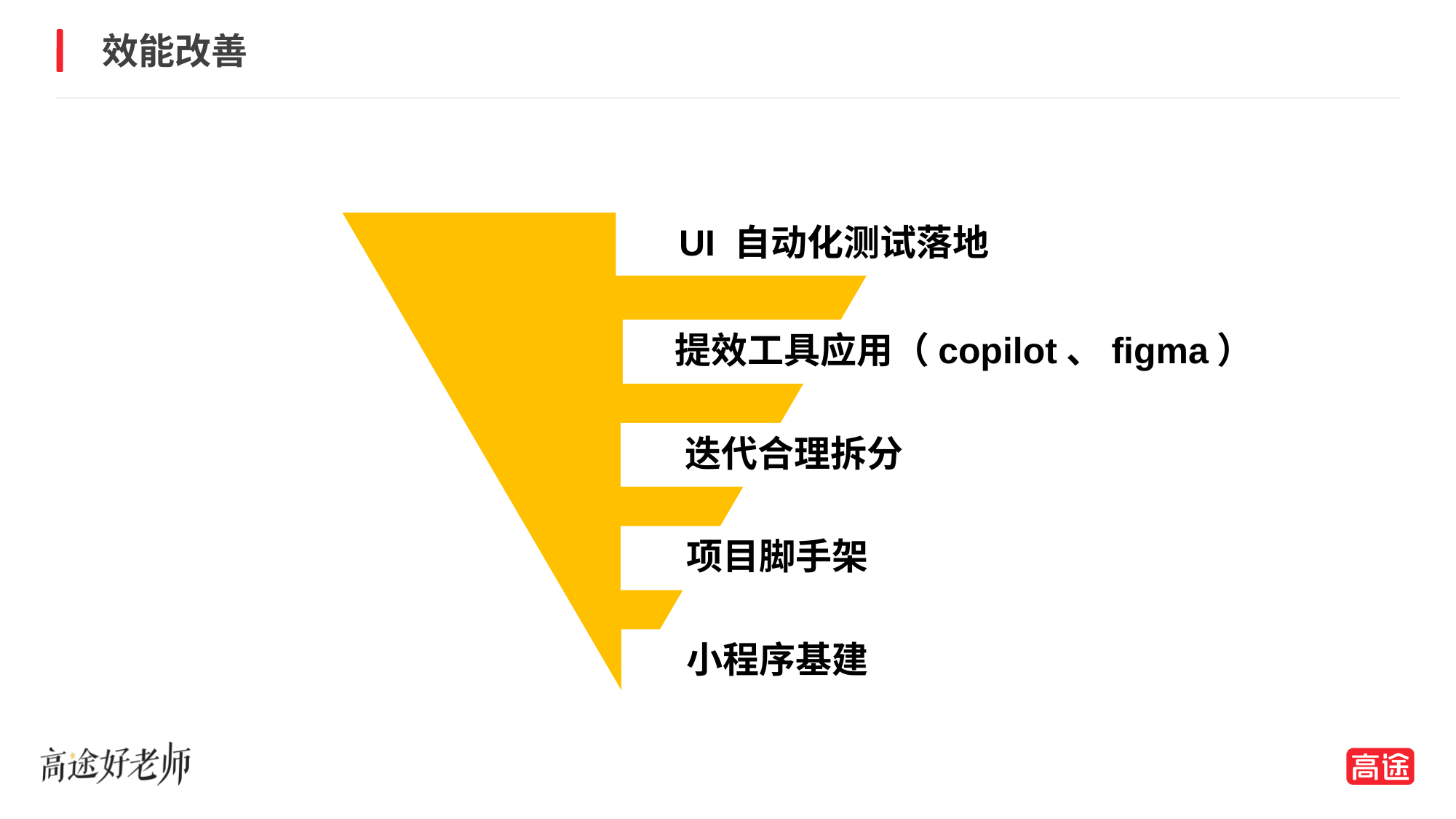

效能改善

UI 自动化测试落地
提效工具应用（copilot、figma）
迭代合理拆分
项目脚手架
小程序基建